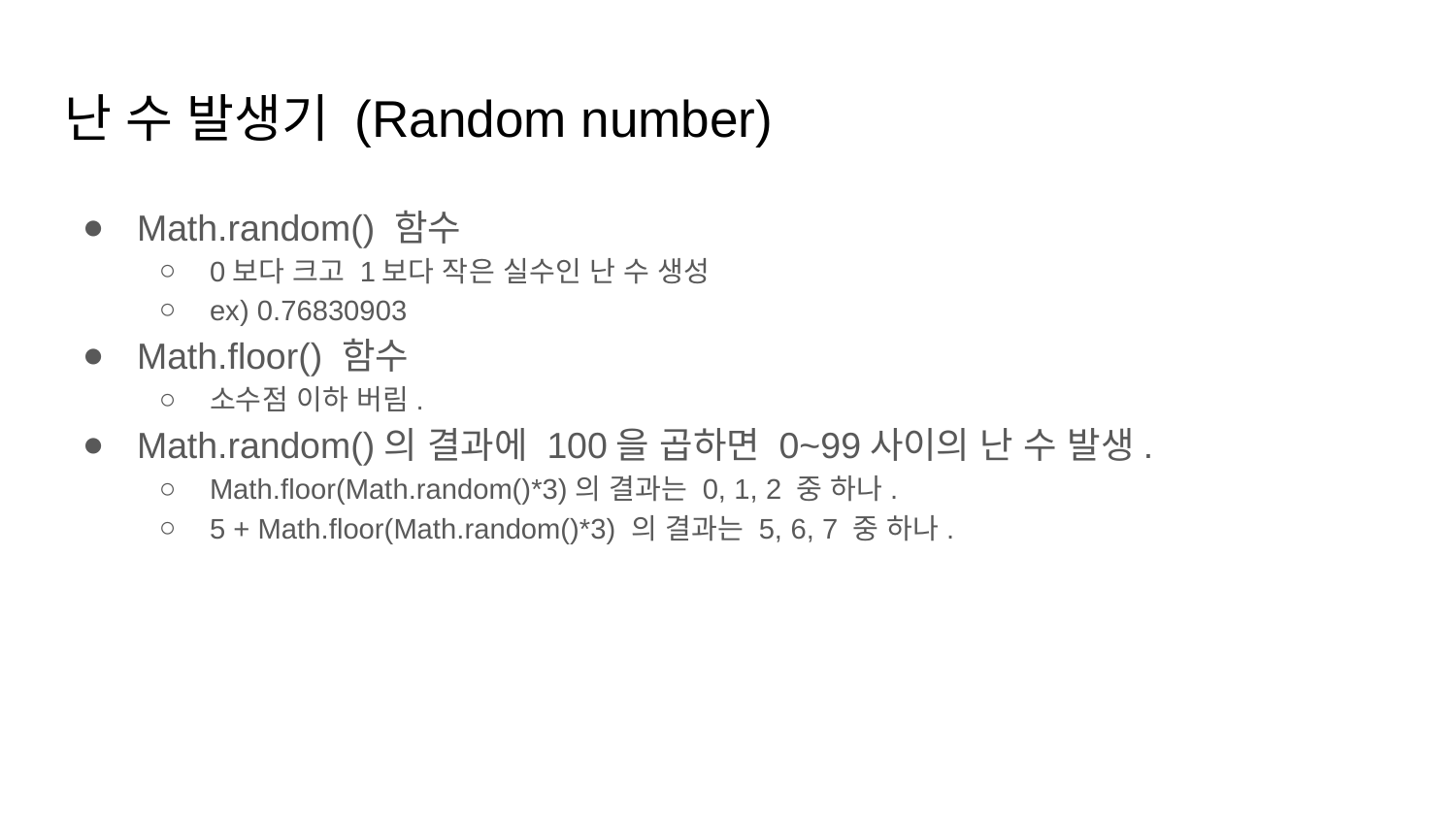

# 난 수 발생기 (Random number)
Math.random() 함수
0보다 크고 1보다 작은 실수인 난 수 생성
ex) 0.76830903
Math.floor() 함수
소수점 이하 버림.
Math.random()의 결과에 100을 곱하면 0~99사이의 난 수 발생.
Math.floor(Math.random()*3)의 결과는 0, 1, 2 중 하나.
5 + Math.floor(Math.random()*3) 의 결과는 5, 6, 7 중 하나.